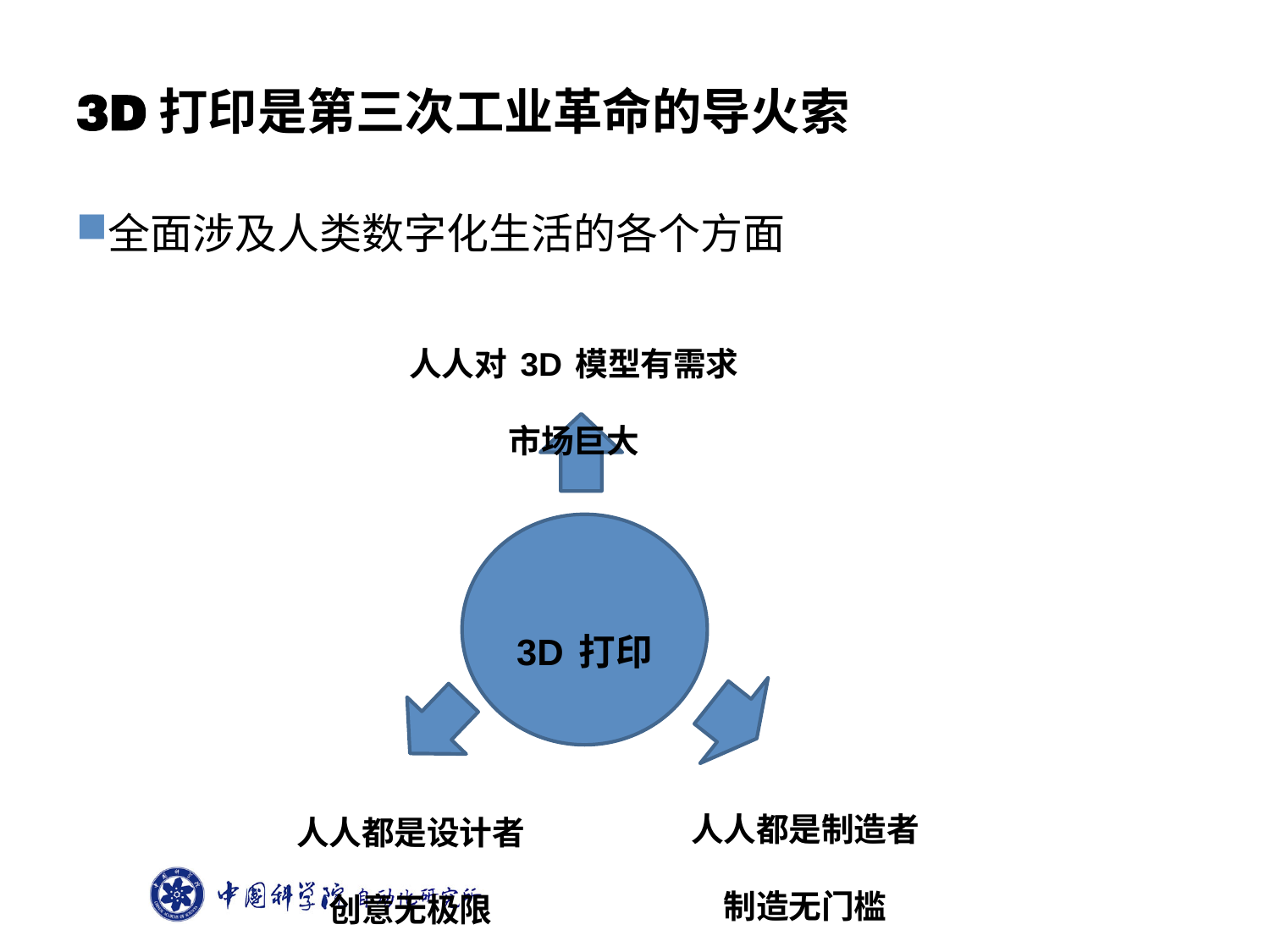

# 3D打印是第三次工业革命的导火索
全面涉及人类数字化生活的各个方面

人人对3D模型有需求
市场巨大

3D打印

人人都是制造者
制造无门槛
人人都是设计者
创意无极限